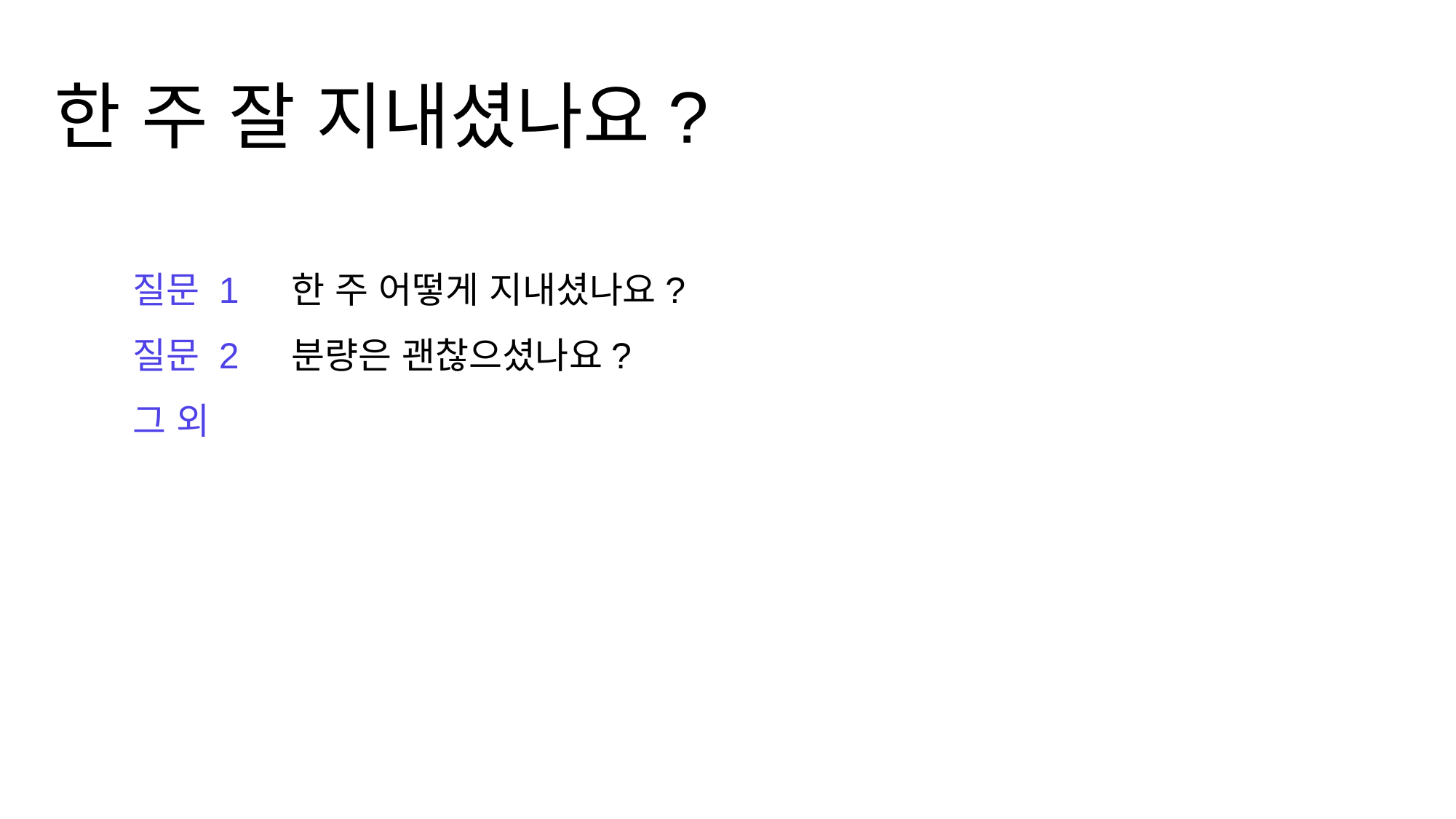

한 주 잘 지내셨나요?
질문 1
질문 2
그 외
한 주 어떻게 지내셨나요?
분량은 괜찮으셨나요?